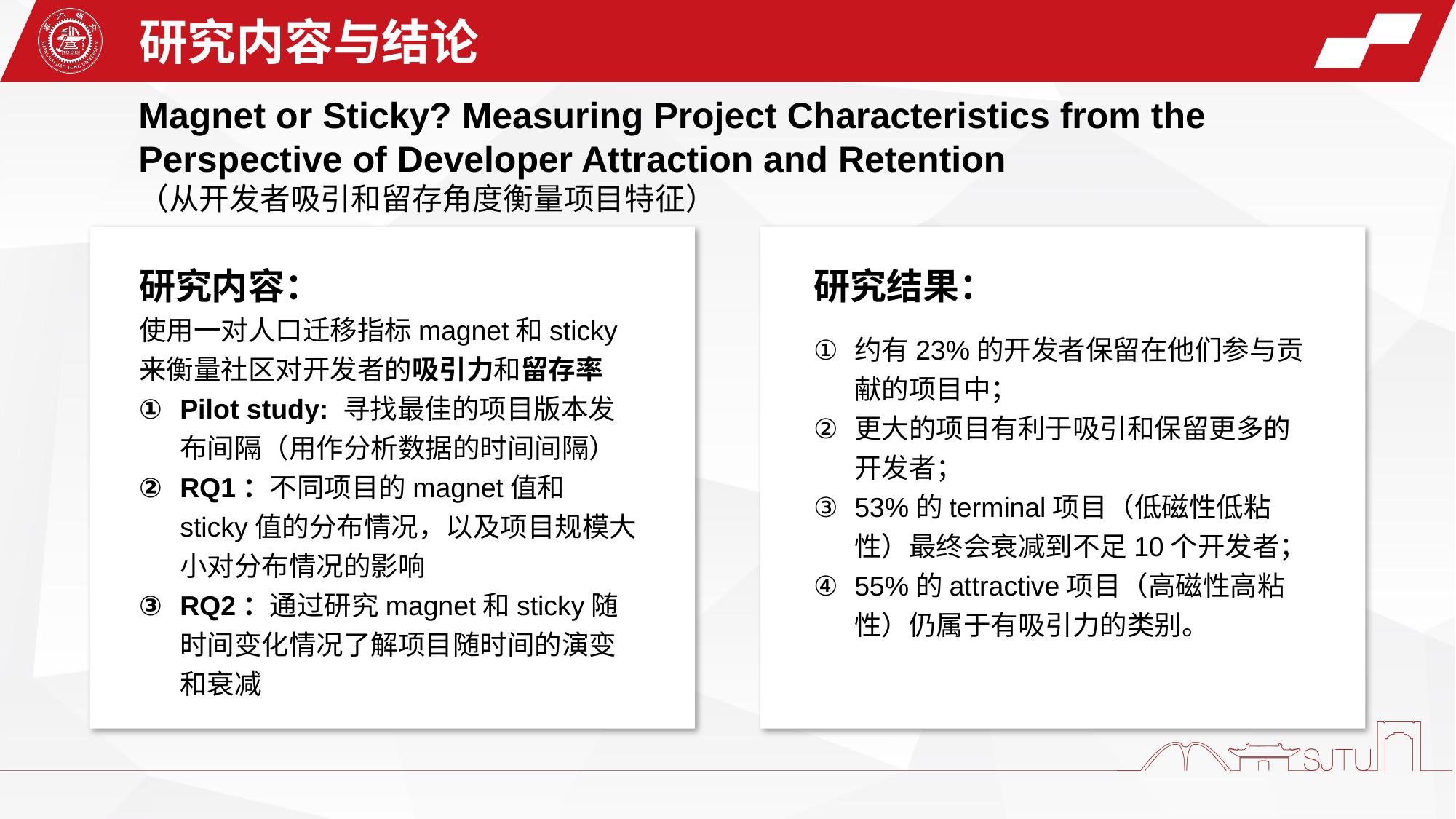

研究内容与结论
Magnet or Sticky? Measuring Project Characteristics from the Perspective of Developer Attraction and Retention
（从开发者吸引和留存角度衡量项目特征）

研究内容：
使用一对人口迁移指标magnet和sticky来衡量社区对开发者的吸引力和留存率
Pilot study: 寻找最佳的项目版本发布间隔（用作分析数据的时间间隔）
RQ1：不同项目的magnet值和sticky值的分布情况，以及项目规模大小对分布情况的影响
RQ2：通过研究magnet和sticky随时间变化情况了解项目随时间的演变和衰减
研究结果：

约有23%的开发者保留在他们参与贡献的项目中；
更大的项目有利于吸引和保留更多的开发者；
53%的terminal项目（低磁性低粘性）最终会衰减到不足10个开发者；
55%的attractive项目（高磁性高粘性）仍属于有吸引力的类别。